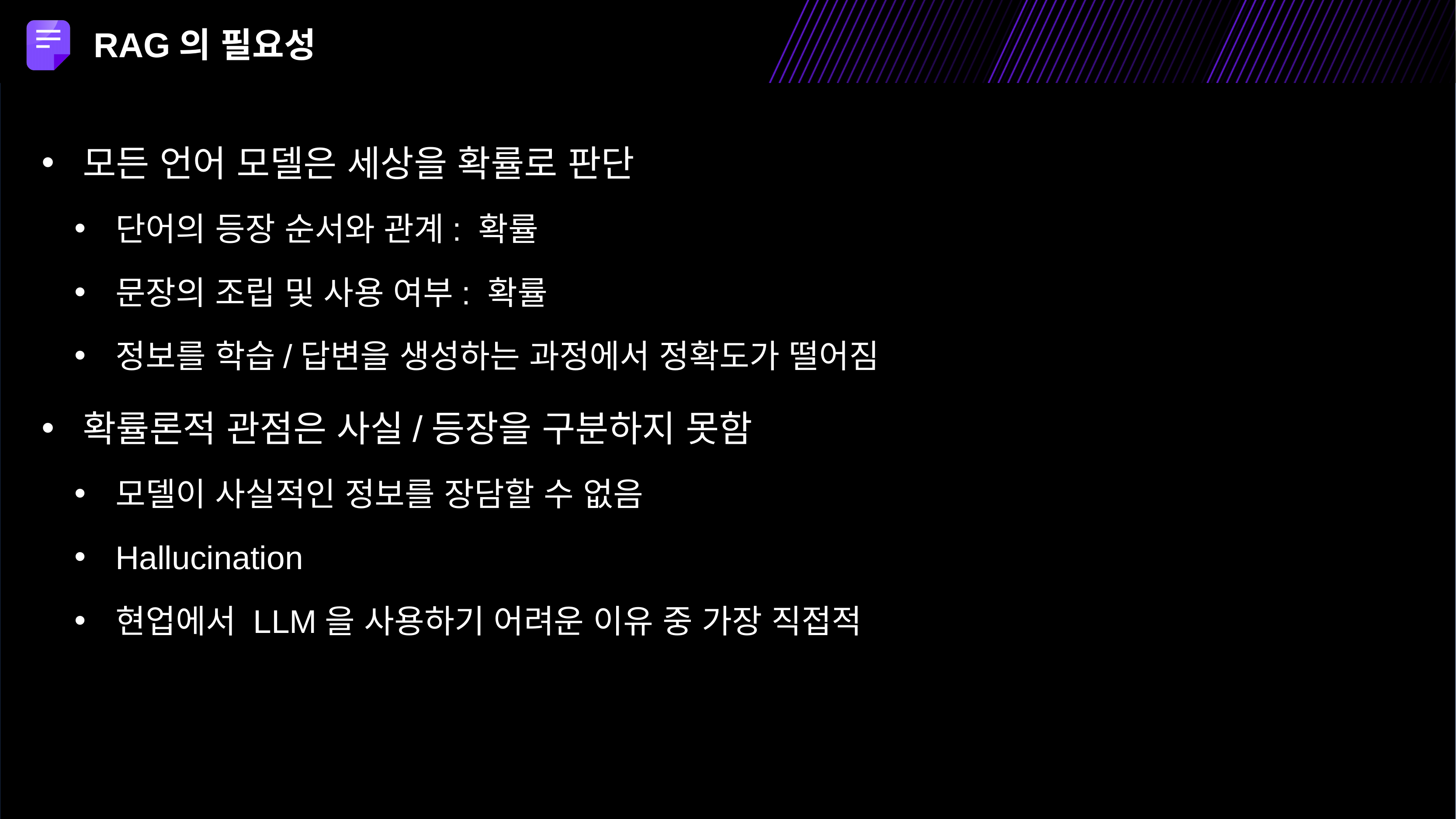

RAG의 필요성
모든 언어 모델은 세상을 확률로 판단
단어의 등장 순서와 관계: 확률
문장의 조립 및 사용 여부: 확률
정보를 학습/답변을 생성하는 과정에서 정확도가 떨어짐
확률론적 관점은 사실/등장을 구분하지 못함
모델이 사실적인 정보를 장담할 수 없음
Hallucination
현업에서 LLM을 사용하기 어려운 이유 중 가장 직접적